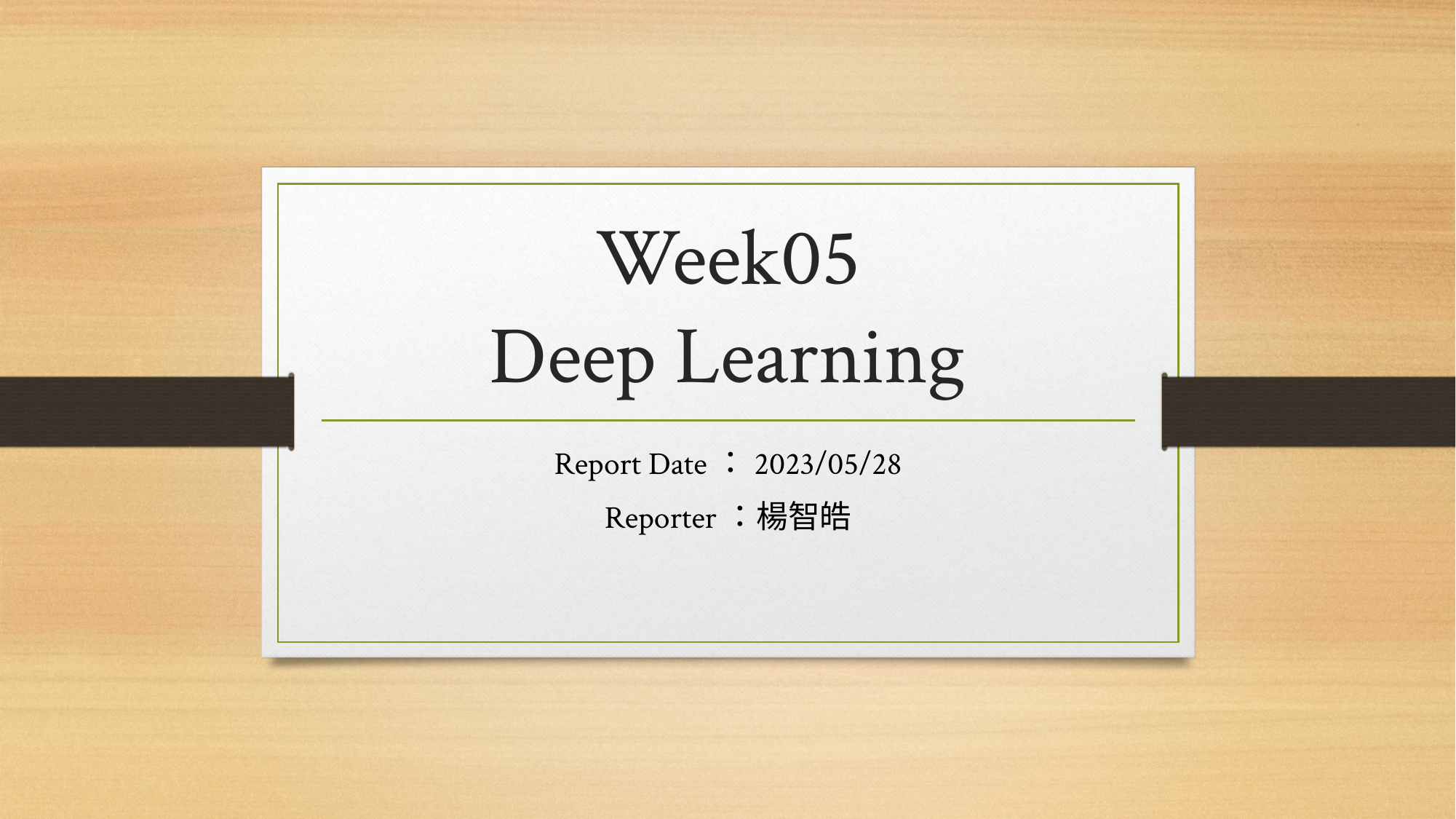

# Week05 Deep Learning
Report Date：2023/05/28
Reporter：楊智皓